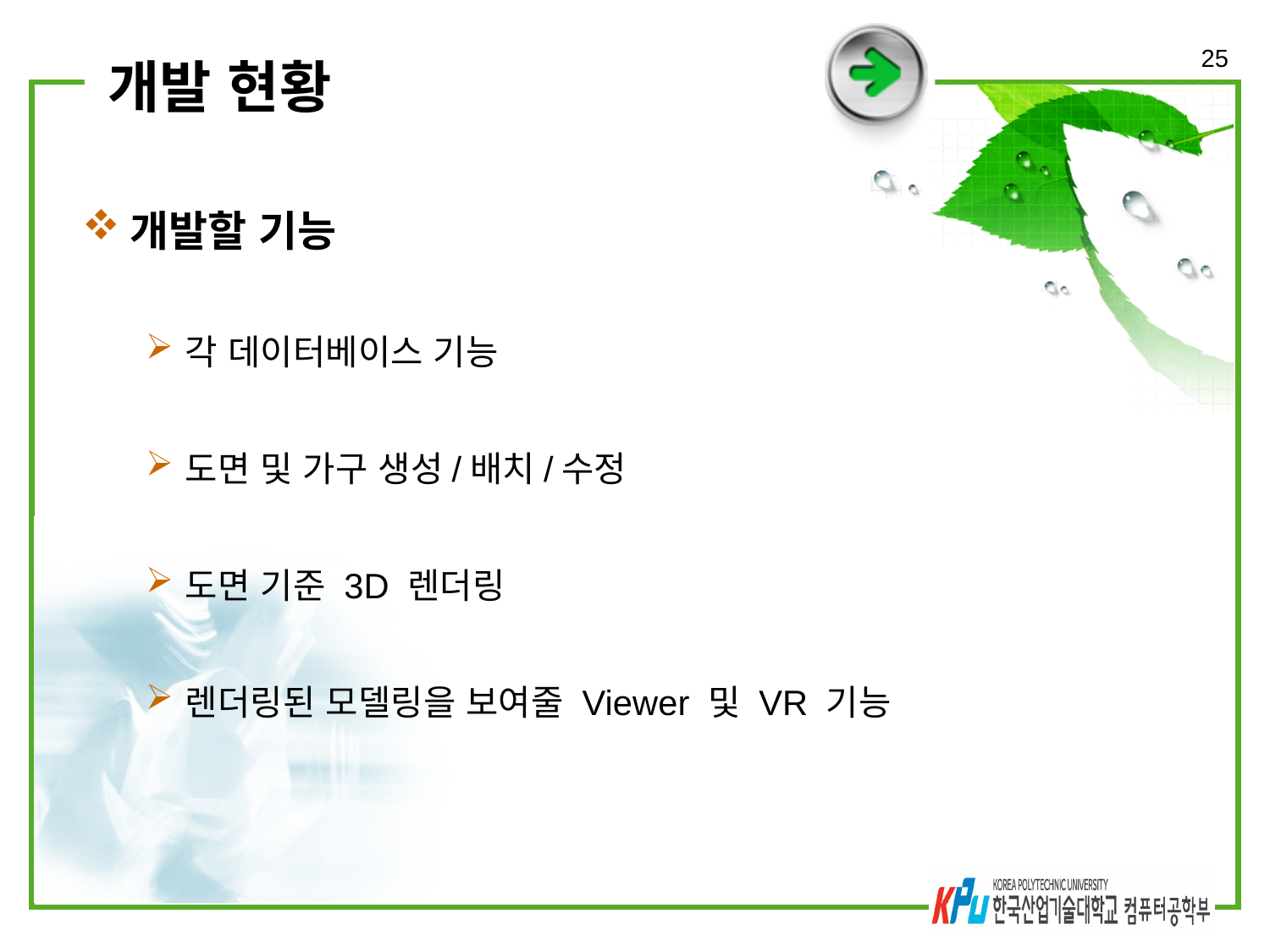

25
# 개발 현황
개발할 기능

각 데이터베이스 기능

도면 및 가구 생성/배치/수정

도면 기준 3D 렌더링

렌더링된 모델링을 보여줄 Viewer 및 VR 기능